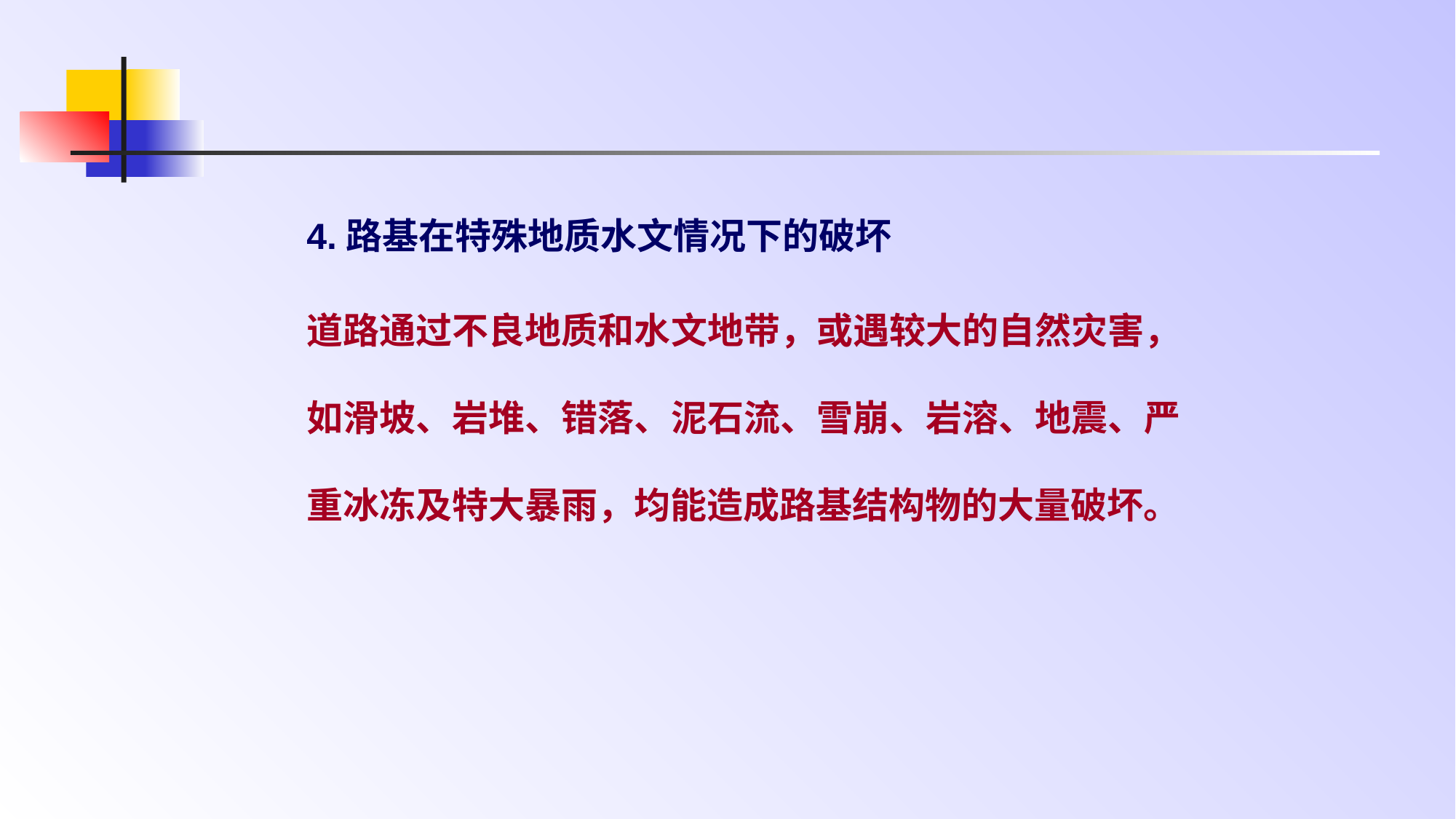

4.路基在特殊地质水文情况下的破坏
道路通过不良地质和水文地带，或遇较大的自然灾害，如滑坡、岩堆、错落、泥石流、雪崩、岩溶、地震、严重冰冻及特大暴雨，均能造成路基结构物的大量破坏。